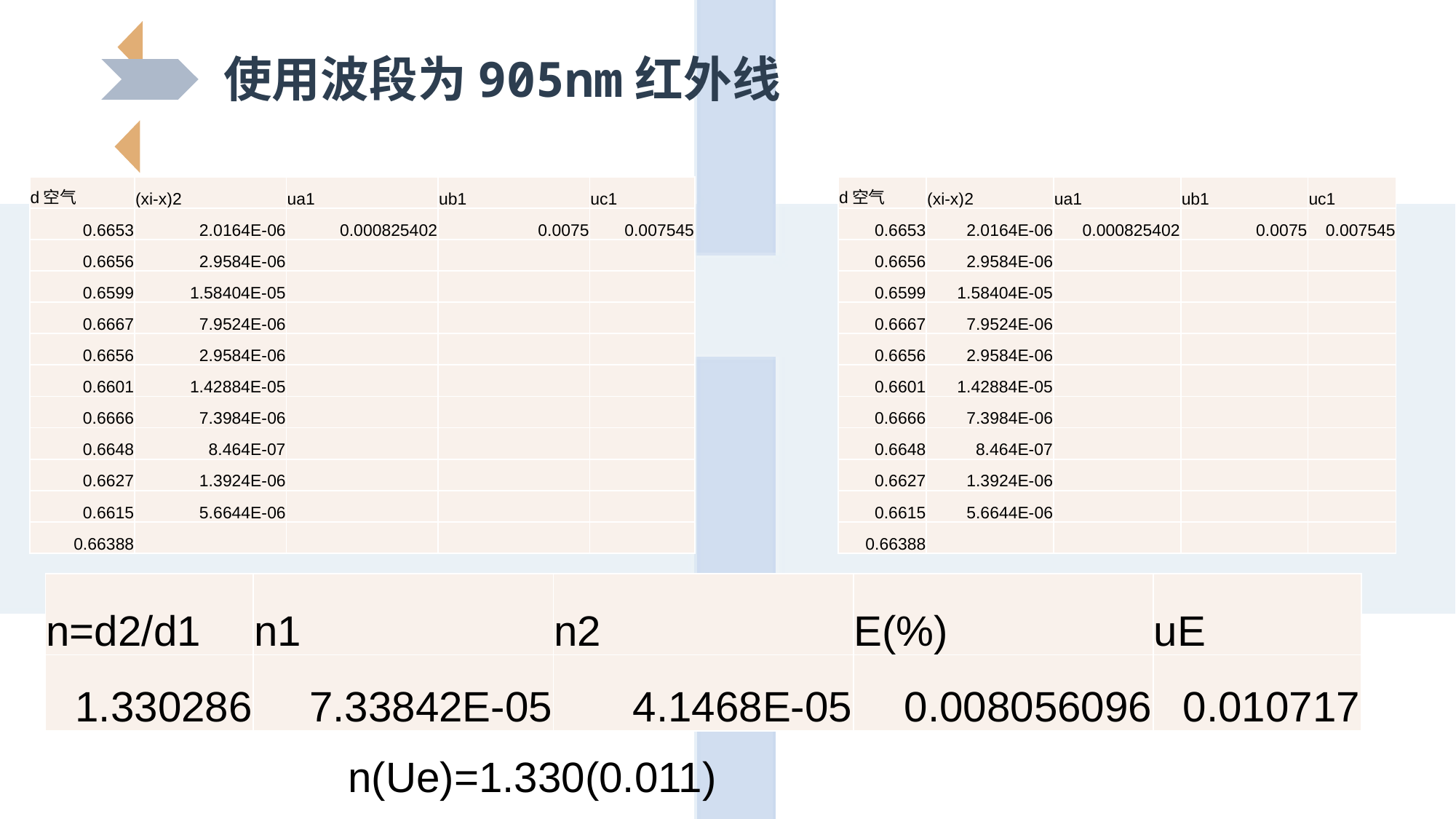

使用波段为905nm红外线

| d空气 | (xi-x)2 | ua1 | ub1 | uc1 |
| --- | --- | --- | --- | --- |
| 0.6653 | 2.0164E-06 | 0.000825402 | 0.0075 | 0.007545 |
| 0.6656 | 2.9584E-06 |  |  |  |
| 0.6599 | 1.58404E-05 |  |  |  |
| 0.6667 | 7.9524E-06 |  |  |  |
| 0.6656 | 2.9584E-06 |  |  |  |
| 0.6601 | 1.42884E-05 |  |  |  |
| 0.6666 | 7.3984E-06 |  |  |  |
| 0.6648 | 8.464E-07 |  |  |  |
| 0.6627 | 1.3924E-06 |  |  |  |
| 0.6615 | 5.6644E-06 |  |  |  |
| 0.66388 |  |  |  |  |
| d空气 | (xi-x)2 | ua1 | ub1 | uc1 |
| --- | --- | --- | --- | --- |
| 0.6653 | 2.0164E-06 | 0.000825402 | 0.0075 | 0.007545 |
| 0.6656 | 2.9584E-06 |  |  |  |
| 0.6599 | 1.58404E-05 |  |  |  |
| 0.6667 | 7.9524E-06 |  |  |  |
| 0.6656 | 2.9584E-06 |  |  |  |
| 0.6601 | 1.42884E-05 |  |  |  |
| 0.6666 | 7.3984E-06 |  |  |  |
| 0.6648 | 8.464E-07 |  |  |  |
| 0.6627 | 1.3924E-06 |  |  |  |
| 0.6615 | 5.6644E-06 |  |  |  |
| 0.66388 |  |  |  |  |
| n=d2/d1 | n1 | n2 | E(%) | uE |
| --- | --- | --- | --- | --- |
| 1.330286 | 7.33842E-05 | 4.1468E-05 | 0.008056096 | 0.010717 |
n(Ue)=1.330(0.011)